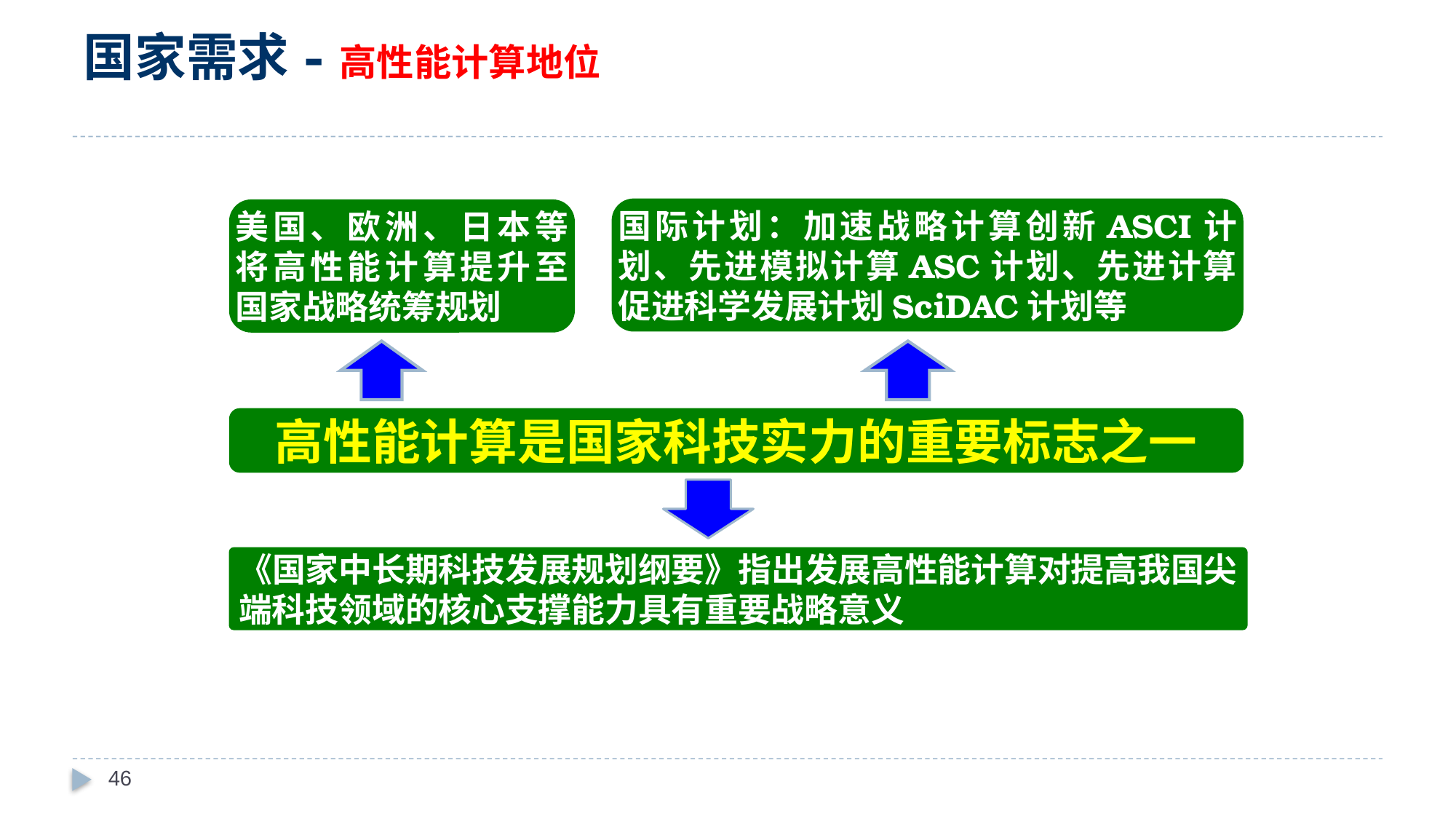

# 国家需求-高性能计算地位

国际计划：加速战略计算创新ASCI计划、先进模拟计算ASC计划、先进计算促进科学发展计划SciDAC计划等
美国、欧洲、日本等将高性能计算提升至国家战略统筹规划

高性能计算是国家科技实力的重要标志之一

《国家中长期科技发展规划纲要》指出发展高性能计算对提高我国尖端科技领域的核心支撑能力具有重要战略意义
46